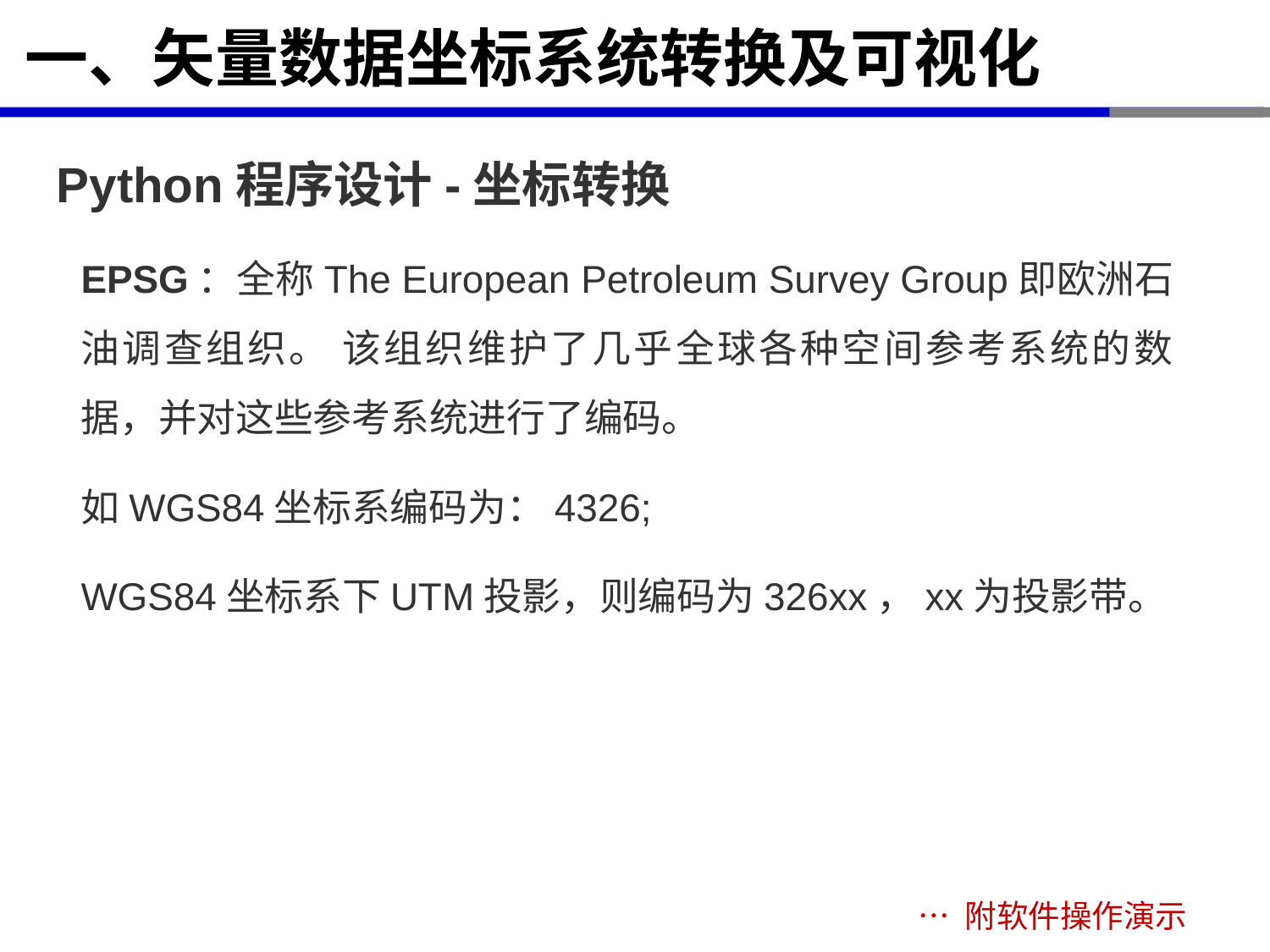

# 一、矢量数据坐标系统转换及可视化
Python程序设计-坐标转换

EPSG：全称The European Petroleum Survey Group即欧洲石油调查组织。 该组织维护了几乎全球各种空间参考系统的数据，并对这些参考系统进行了编码。
如WGS84坐标系编码为：4326;
WGS84坐标系下UTM投影，则编码为326xx，xx为投影带。

… 附软件操作演示